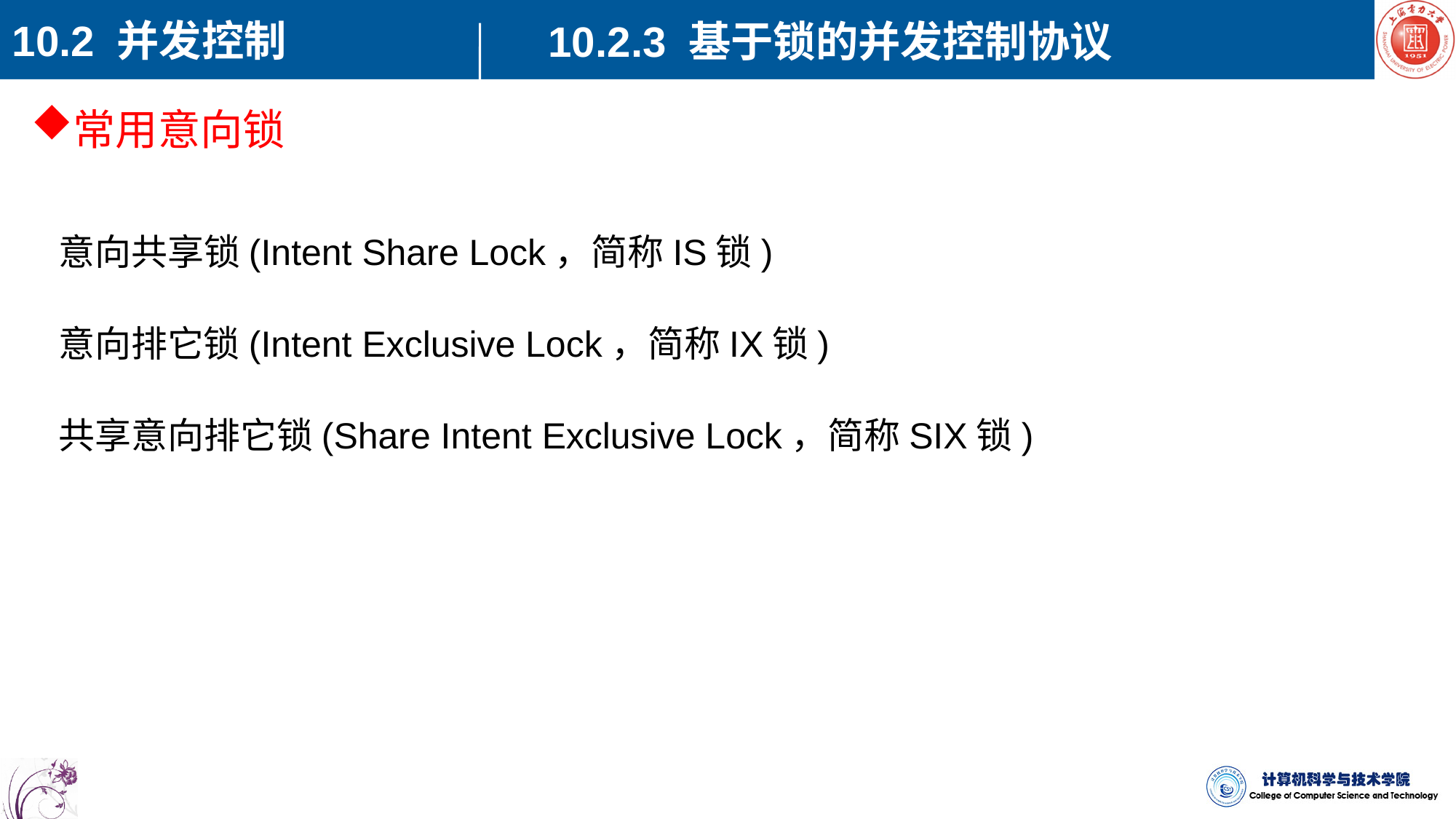

10.2 并发控制
10.2.3 基于锁的并发控制协议
常用意向锁
意向共享锁(Intent Share Lock，简称IS锁)
意向排它锁(Intent Exclusive Lock，简称IX锁)
共享意向排它锁(Share Intent Exclusive Lock，简称SIX锁)